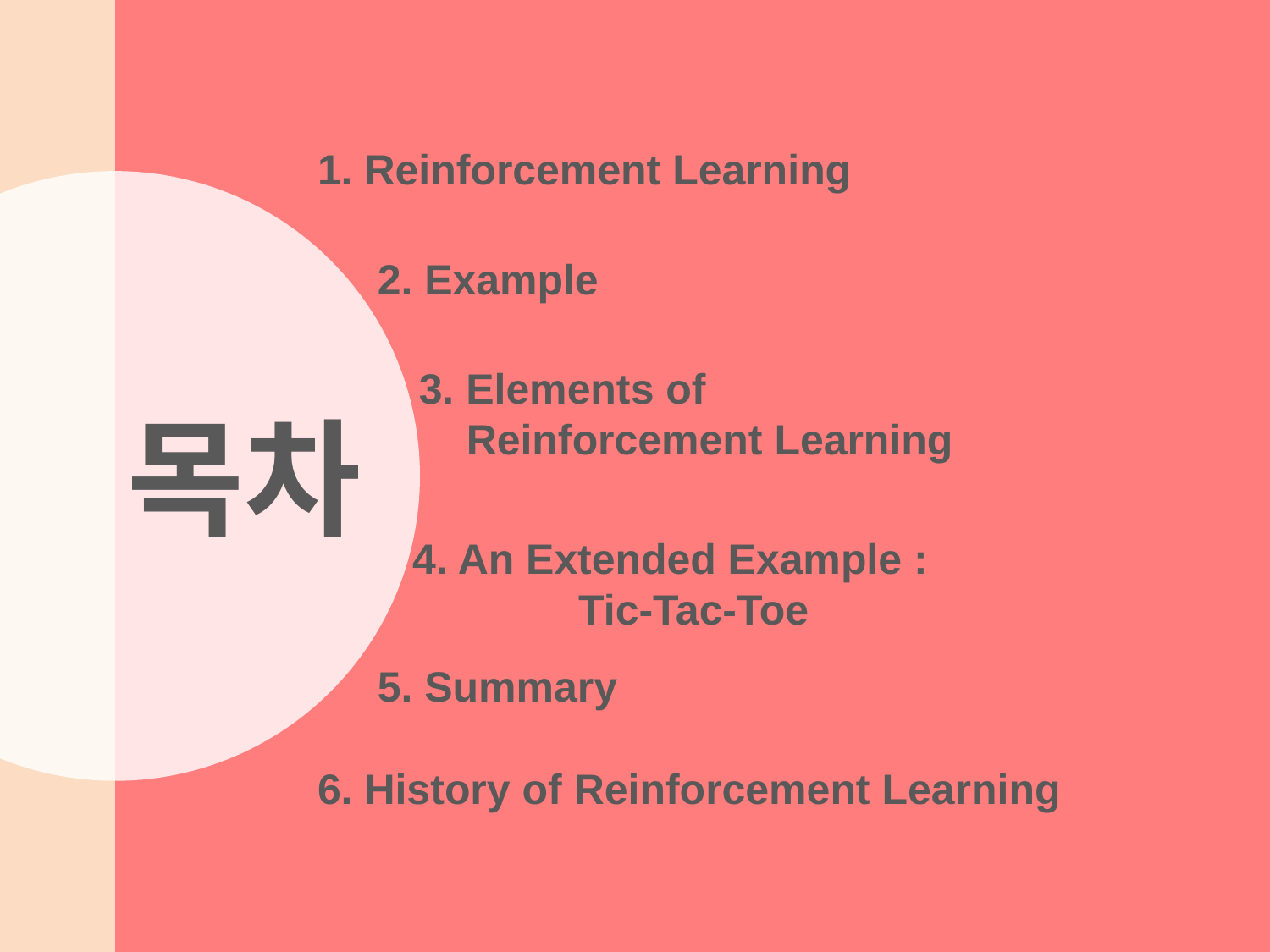

1. Reinforcement Learning

2. Example
3. Elements of
    Reinforcement Learning
목차
4. An Extended Example :
              Tic-Tac-Toe
5. Summary
6. History of Reinforcement Learning